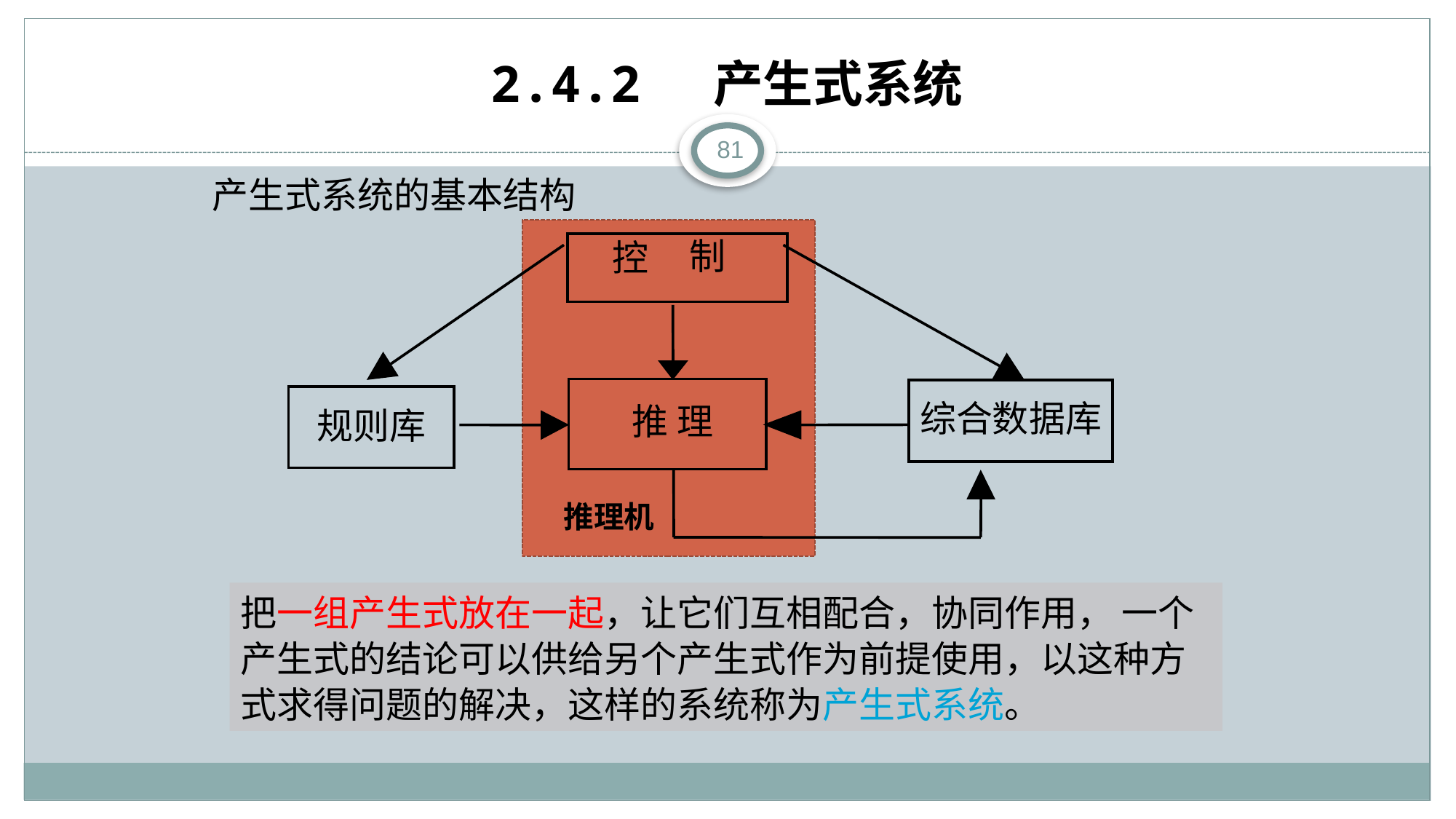

# 2.4.2  产生式系统
81
产生式系统的基本结构

制

控

综合数据库
推 理
规则库

推理机

把一组产生式放在一起，让它们互相配合，协同作用， 一个产生式的结论可以供给另个产生式作为前提使用，以这种方式求得问题的解决，这样的系统称为产生式系统。